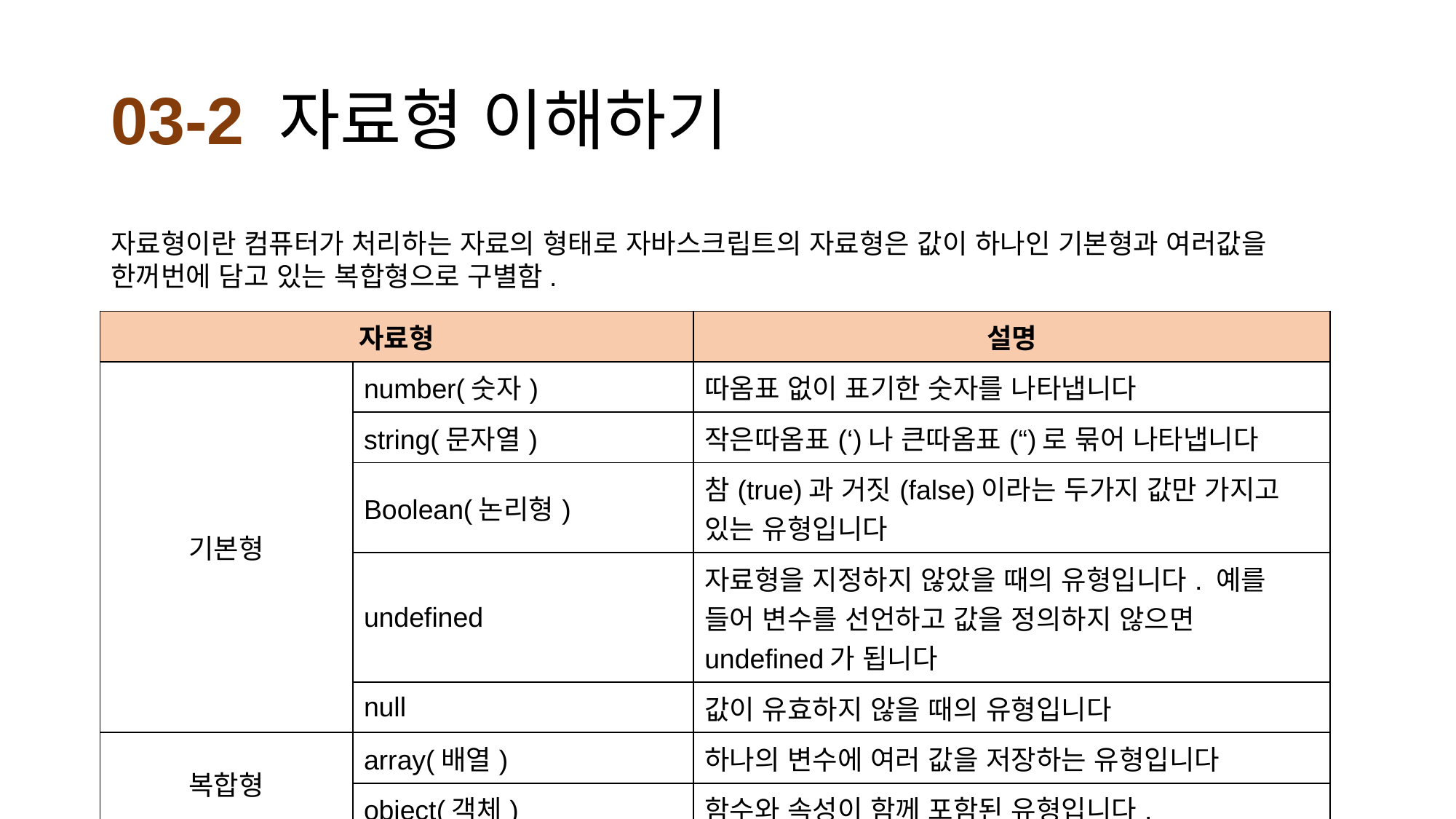

# 03-2 자료형 이해하기
자료형이란 컴퓨터가 처리하는 자료의 형태로 자바스크립트의 자료형은 값이 하나인 기본형과 여러값을 한꺼번에 담고 있는 복합형으로 구별함.
| 자료형 |  | 설명 |
| --- | --- | --- |
| 기본형 | number(숫자) | 따옴표 없이 표기한 숫자를 나타냅니다 |
|  | string(문자열) | 작은따옴표(‘)나 큰따옴표(“)로 묶어 나타냅니다 |
|  | Boolean(논리형) | 참(true)과 거짓(false)이라는 두가지 값만 가지고 있는 유형입니다 |
|  | undefined | 자료형을 지정하지 않았을 때의 유형입니다. 예를 들어 변수를 선언하고 값을 정의하지 않으면 undefined가 됩니다 |
|  | null | 값이 유효하지 않을 때의 유형입니다 |
| 복합형 | array(배열) | 하나의 변수에 여러 값을 저장하는 유형입니다 |
|  | object(객체) | 함수와 속성이 함께 포함된 유형입니다. |